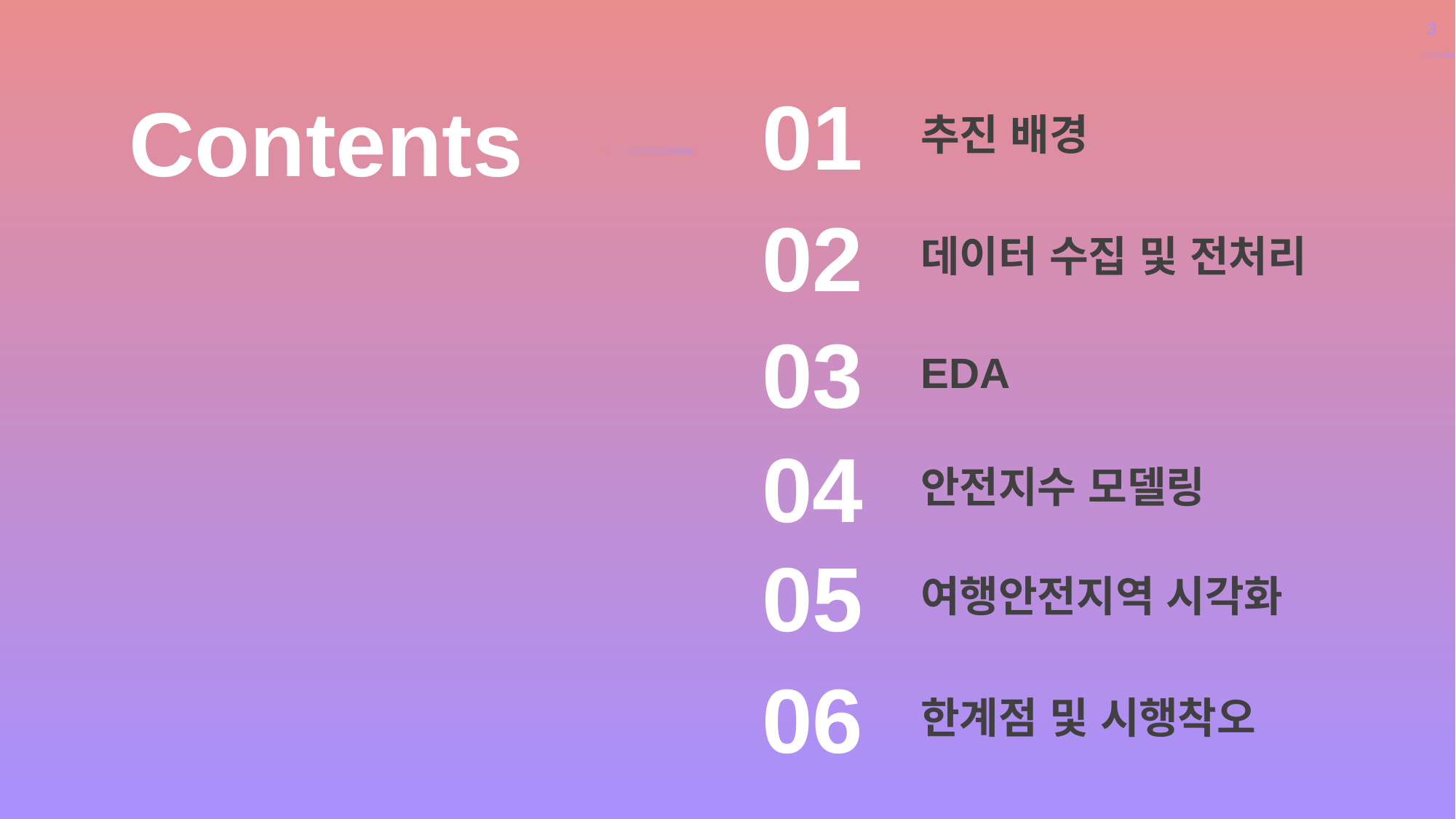

01
추진 배경
02
데이터 수집 및 전처리
Contents

03
EDA
04
안전지수 모델링
05
여행안전지역 시각화
06
한계점 및 시행착오